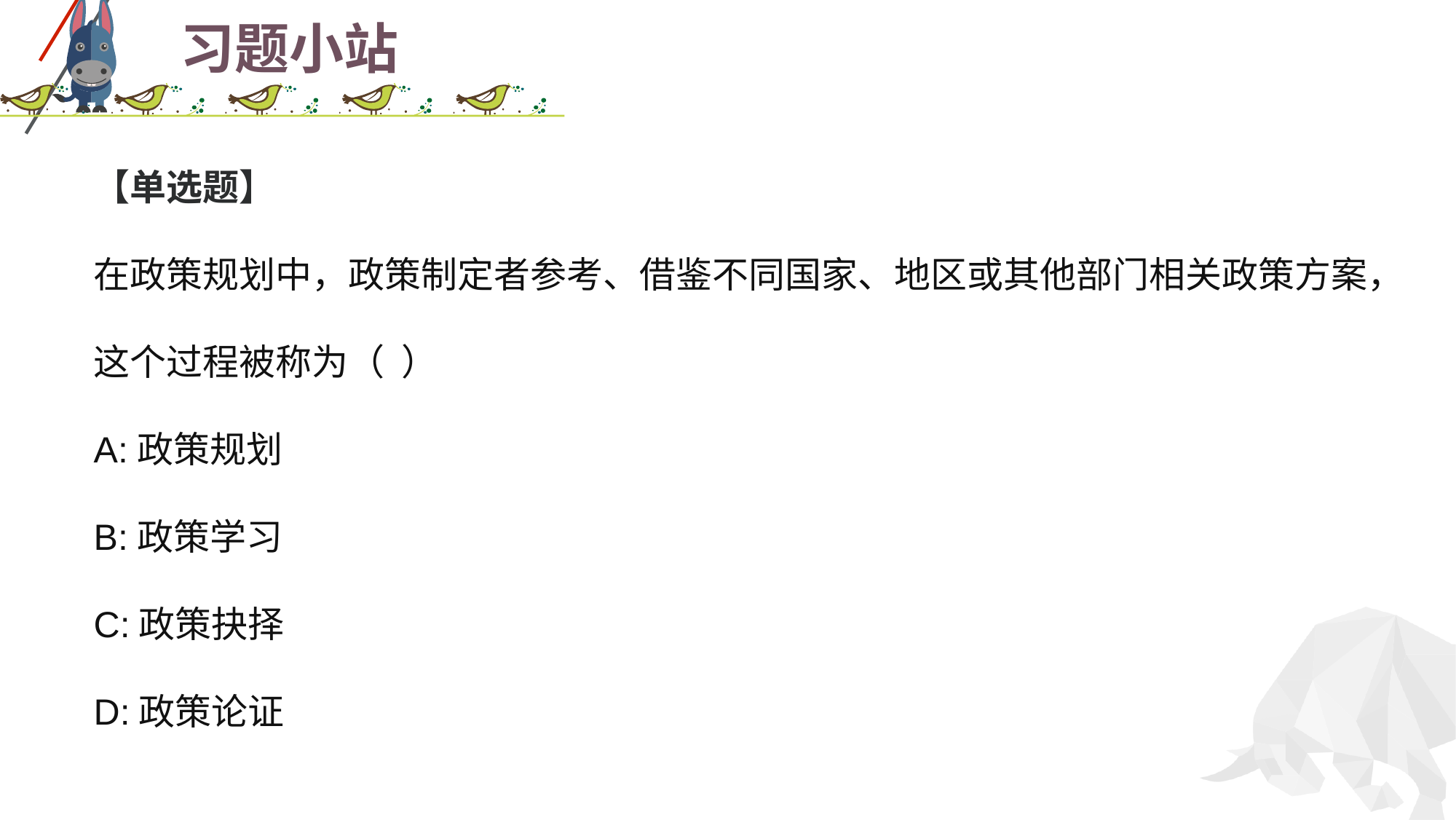

# 习题小站

【单选题】
在政策规划中，政策制定者参考、借鉴不同国家、地区或其他部门相关政策方案，这个过程被称为（  ）
A:政策规划
B:政策学习
C:政策抉择
D:政策论证